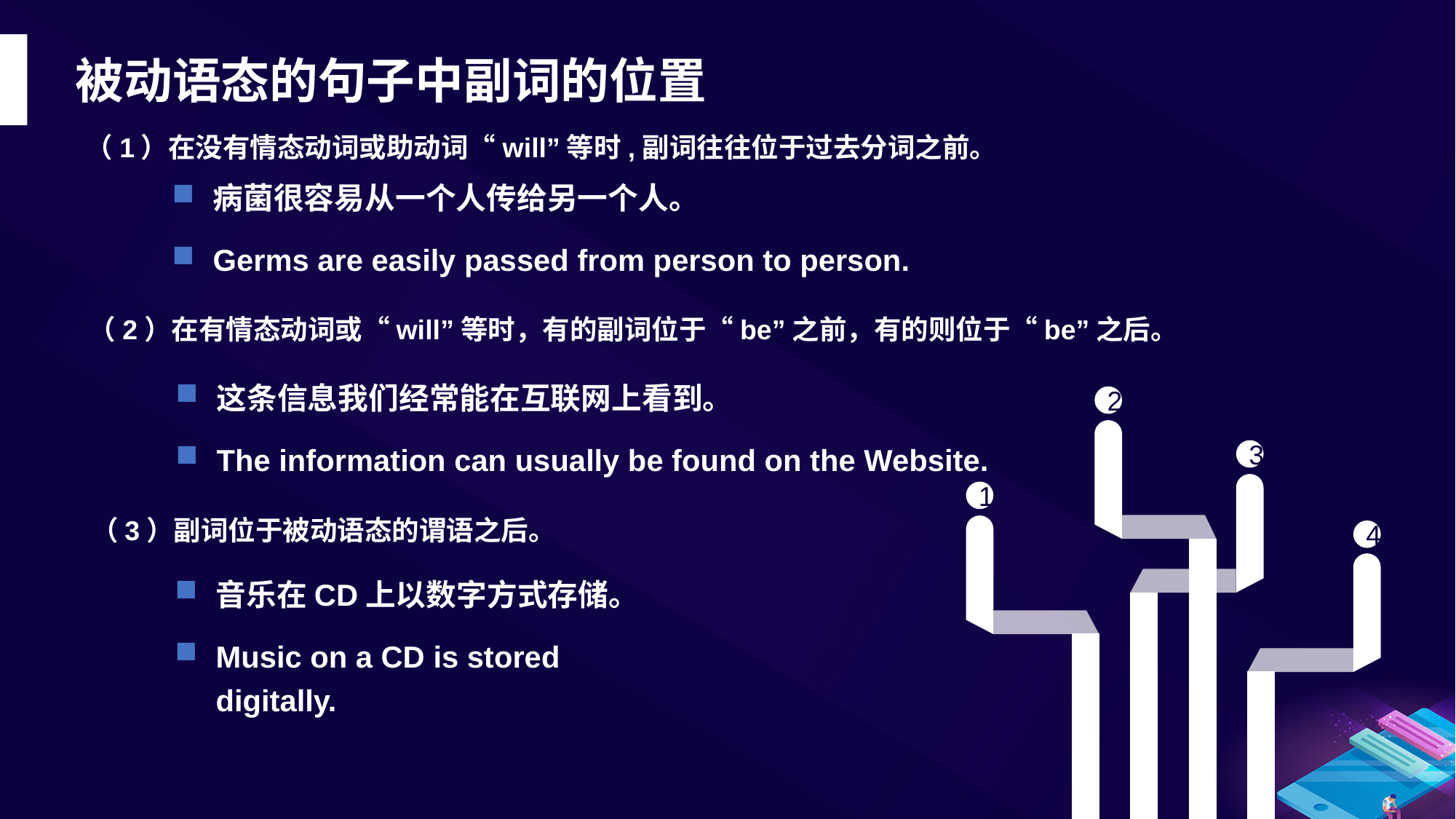

被动语态的句子中副词的位置

（1）在没有情态动词或助动词“will”等时,副词往往位于过去分词之前。
病菌很容易从一个人传给另一个人。
Germs are easily passed from person to person.
（2）在有情态动词或“will”等时，有的副词位于“be”之前，有的则位于“be”之后。
这条信息我们经常能在互联网上看到。
The information can usually be found on the Website.
2

3

1

4

（3）副词位于被动语态的谓语之后。
音乐在CD上以数字方式存储。
Music on a CD is stored digitally.